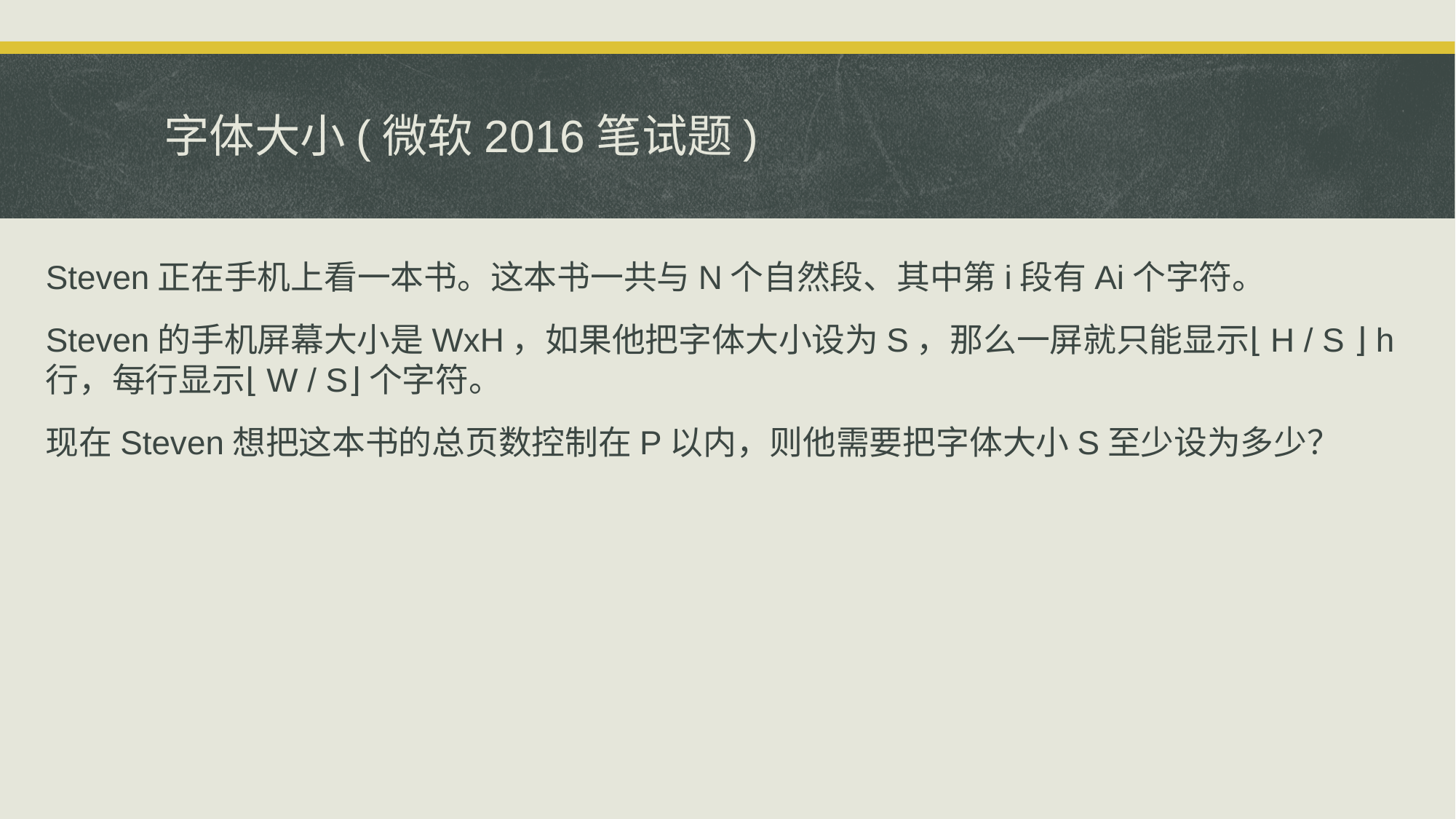

# 字体大小(微软2016笔试题)
Steven正在手机上看一本书。这本书一共与N个自然段、其中第i段有Ai个字符。
Steven的手机屏幕大小是WxH，如果他把字体大小设为S，那么一屏就只能显示⌊H / S ⌋ h行，每行显示⌊W / S⌋个字符。
现在Steven想把这本书的总页数控制在P以内，则他需要把字体大小S至少设为多少？